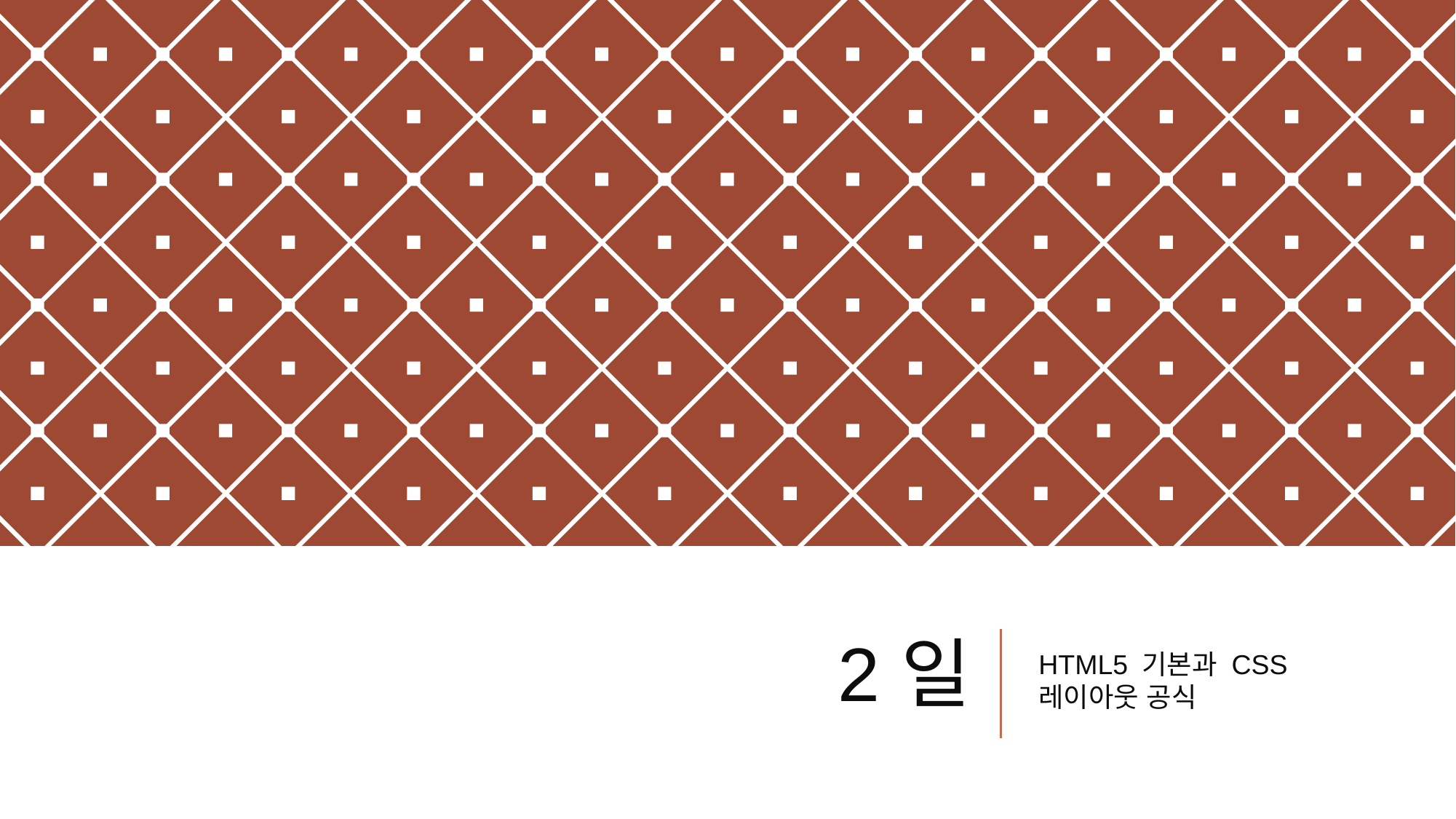

# 2일
HTML5 기본과 CSS 레이아웃 공식